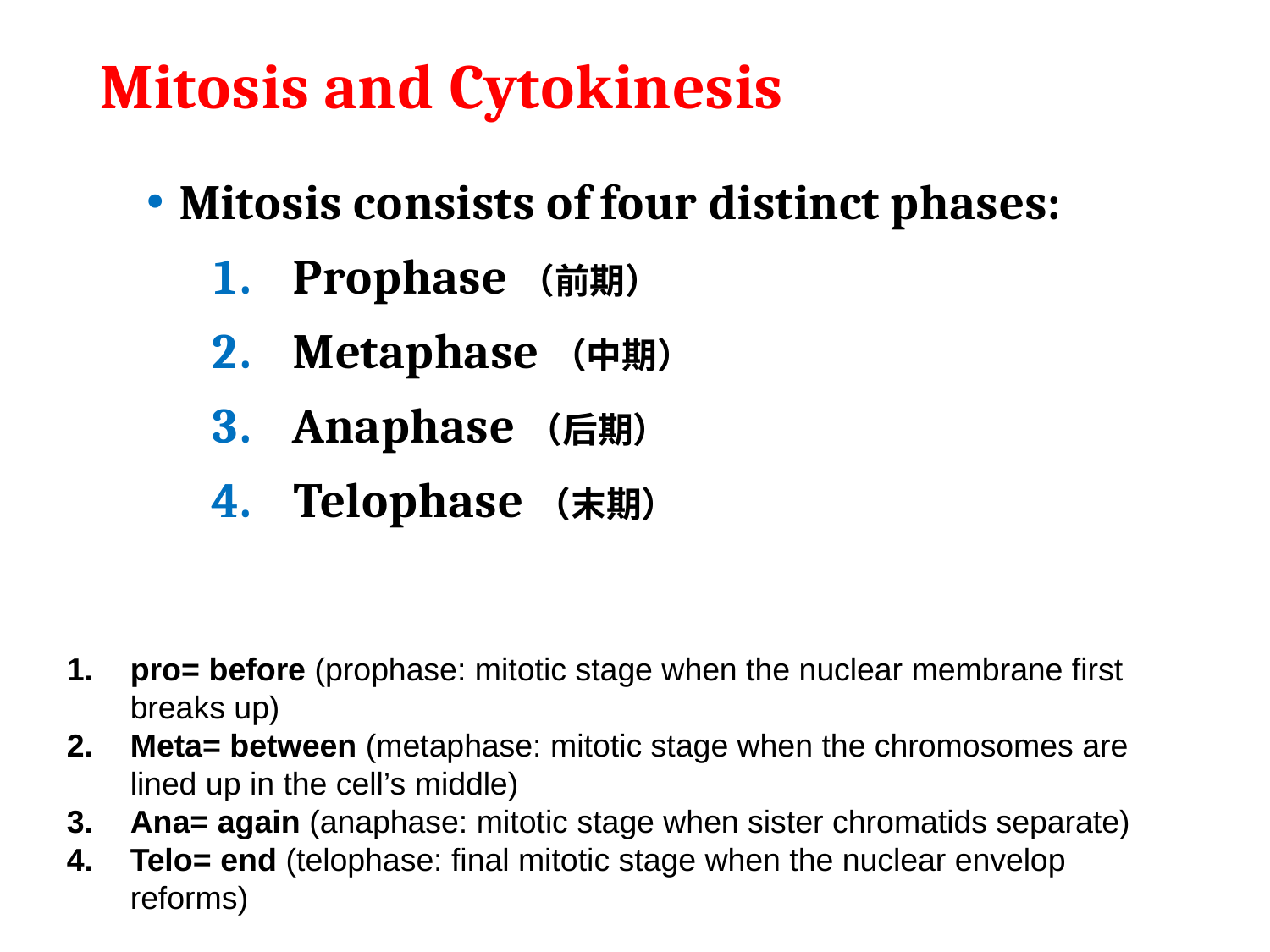

# Mitosis and Cytokinesis
Mitosis consists of four distinct phases:
 Prophase（前期）
 Metaphase（中期）
 Anaphase（后期）
 Telophase（末期）
pro= before (prophase: mitotic stage when the nuclear membrane first breaks up)
Meta= between (metaphase: mitotic stage when the chromosomes are lined up in the cell’s middle)
Ana= again (anaphase: mitotic stage when sister chromatids separate)
Telo= end (telophase: final mitotic stage when the nuclear envelop reforms)